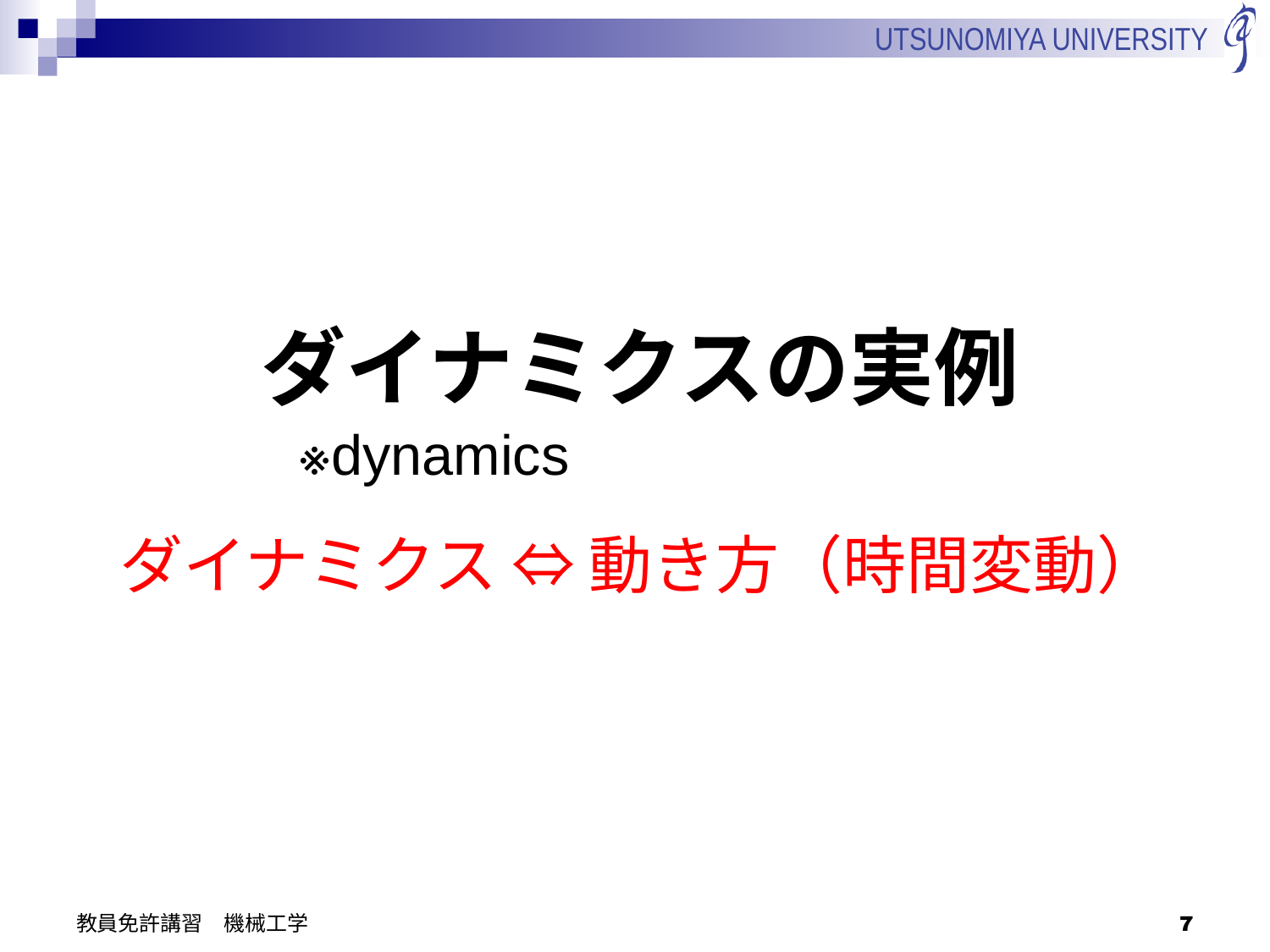

# ダイナミクスの実例
※dynamics
ダイナミクス ⇔ 動き方（時間変動）
教員免許講習　機械工学
7